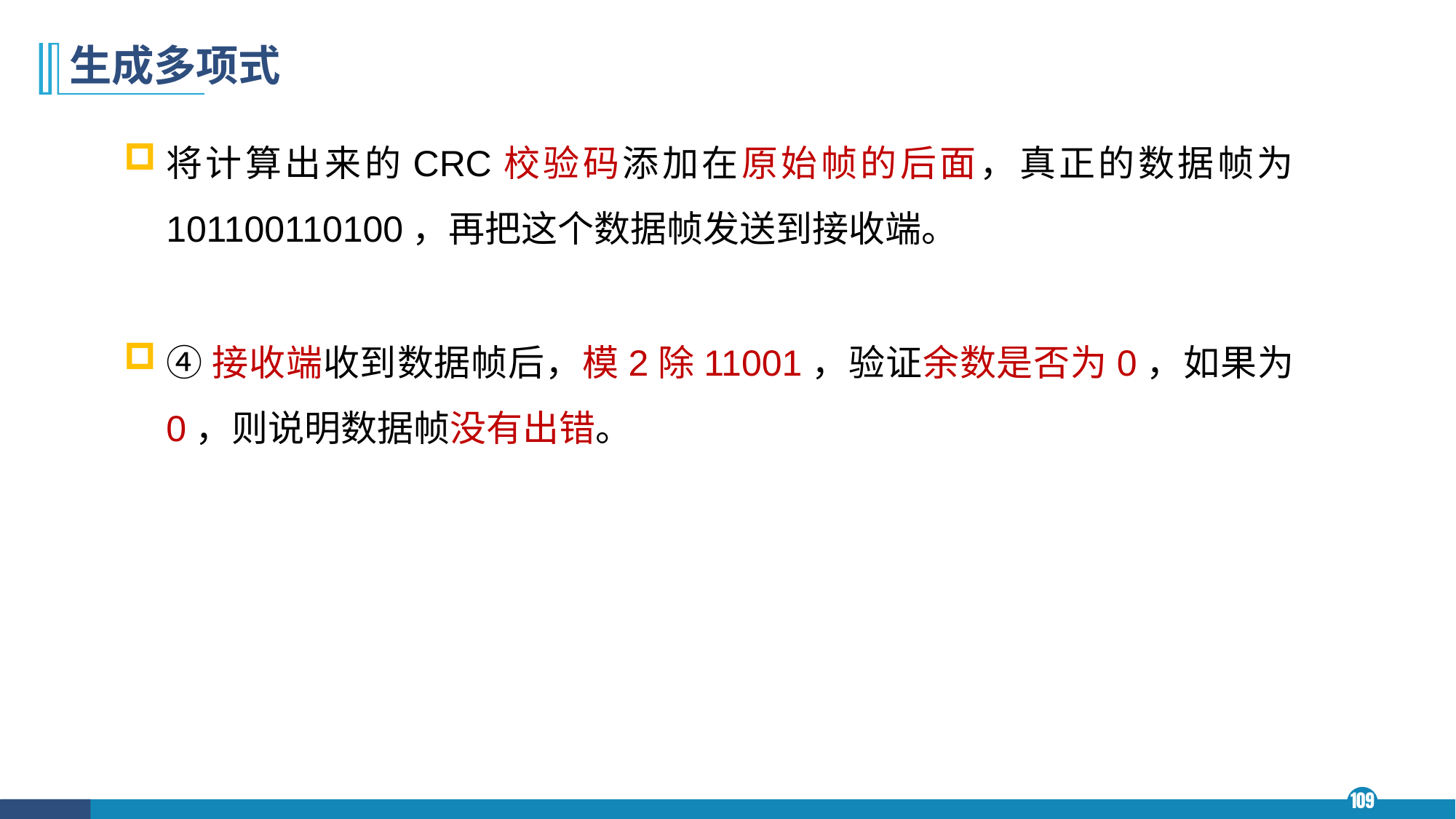

# 生成多项式
将计算出来的CRC校验码添加在原始帧的后面，真正的数据帧为101100110100，再把这个数据帧发送到接收端。

④接收端收到数据帧后，模2除11001，验证余数是否为0，如果为0，则说明数据帧没有出错。